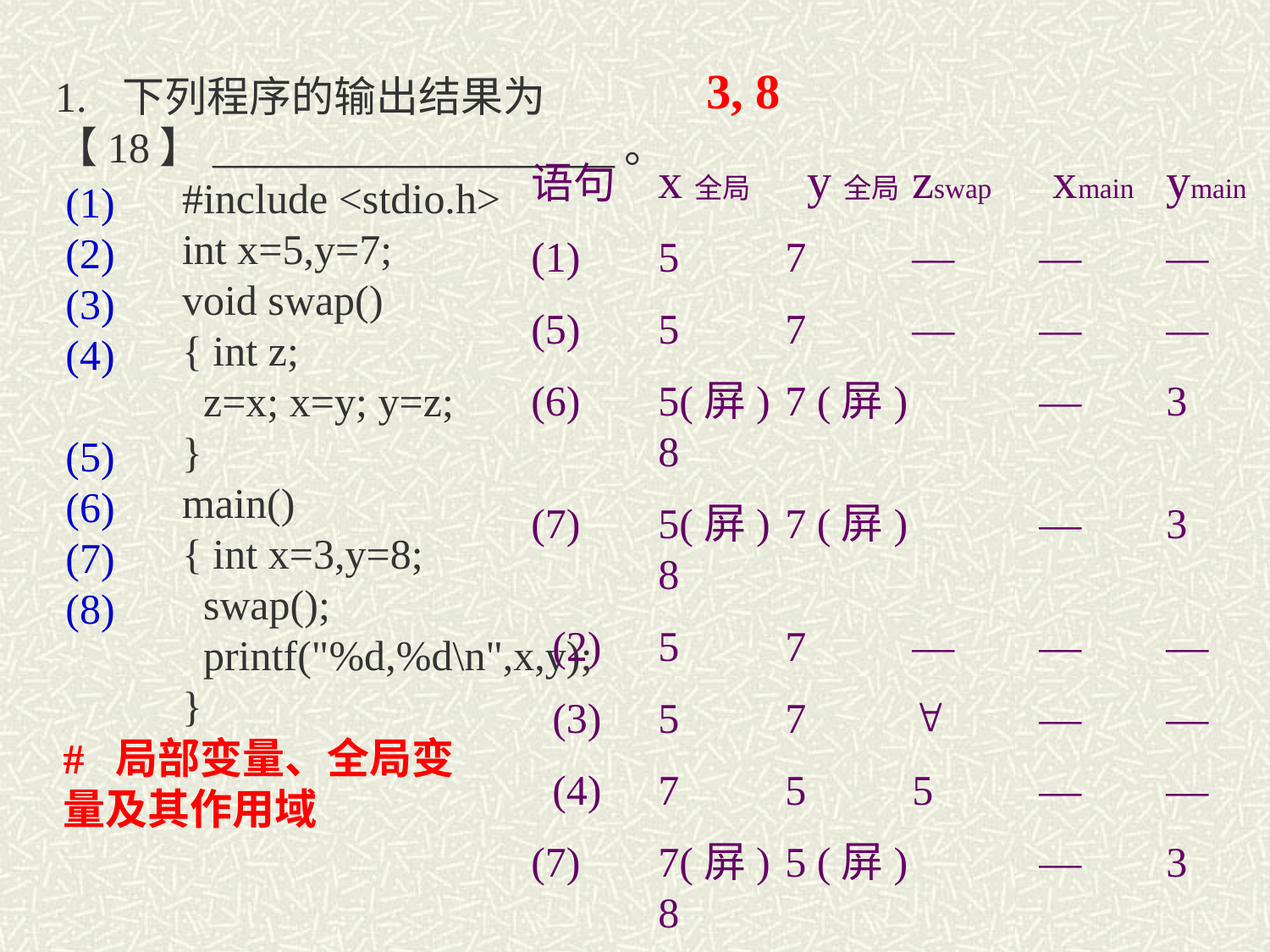

3, 8
# 1. 下列程序的输出结果为【18】___________________。 #include <stdio.h> int x=5,y=7; void swap() { int z; z=x; x=y; y=z; } main() { int x=3,y=8; swap(); printf("%d,%d\n",x,y); }
语句	x全局    y全局	zswap     xmain	ymain
(1)	5	7	—	—	—
(5)	5	7	—	—	—
(6)	5(屏)	7 (屏) 	—	3	8
(7)	5(屏)	7 (屏) 	—	3	8
  (2)	5	7	—	—	—
  (3)	5	7	∀	—	—
  (4)	7	5	5	—	—
(7)	7(屏)	5 (屏) 	—	3	8
(8) 	7(屏)	5 (屏) 	—	3	8
(1)
(2)
(3)
(4)

(5)
(6)
(7)
(8)
#  局部变量、全局变量及其作用域